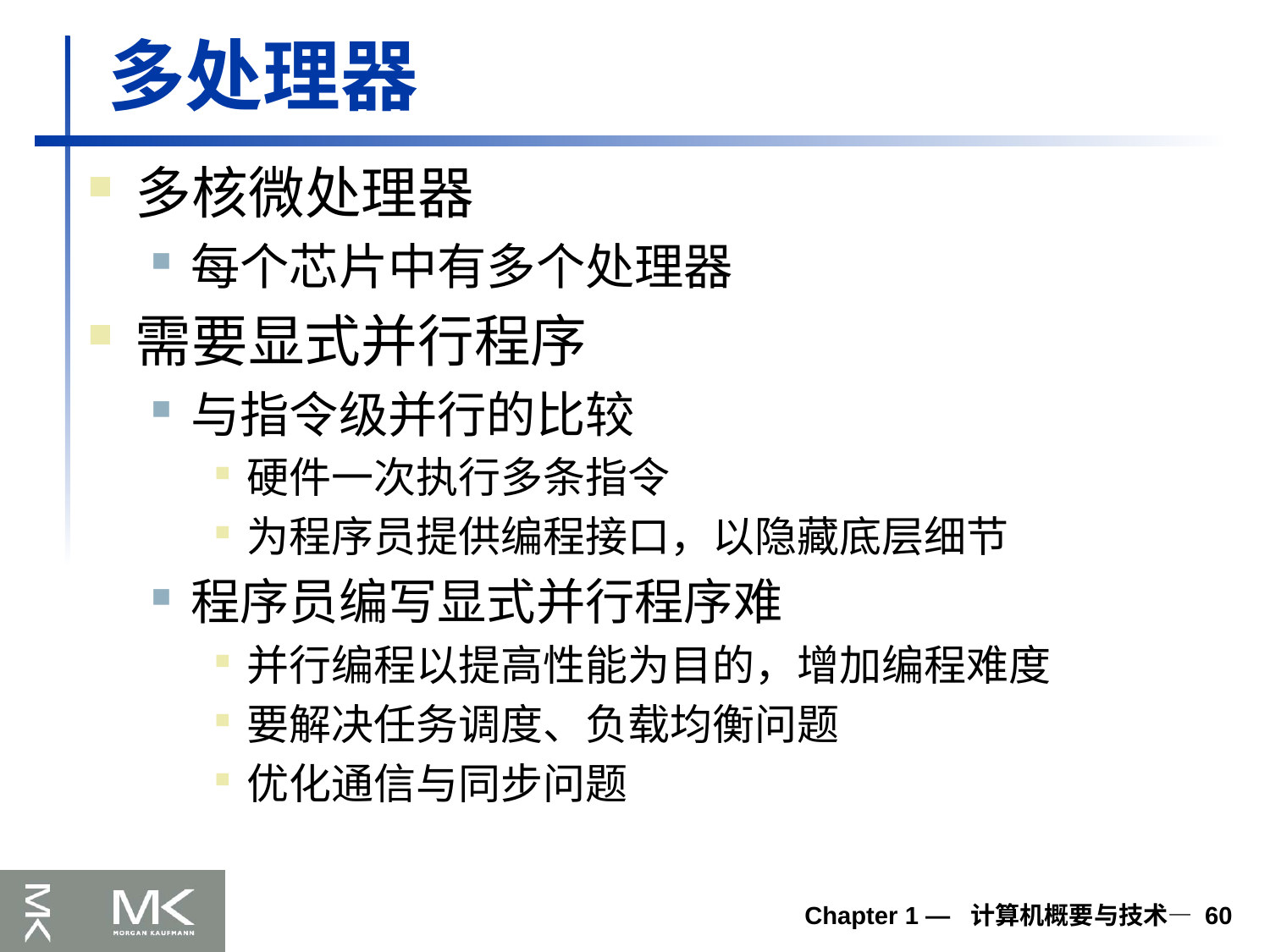

# 多处理器
多核微处理器
每个芯片中有多个处理器
需要显式并行程序
与指令级并行的比较
硬件一次执行多条指令
为程序员提供编程接口，以隐藏底层细节
程序员编写显式并行程序难
并行编程以提高性能为目的，增加编程难度
要解决任务调度、负载均衡问题
优化通信与同步问题
Chapter 1 —  计算机概要与技术— 60